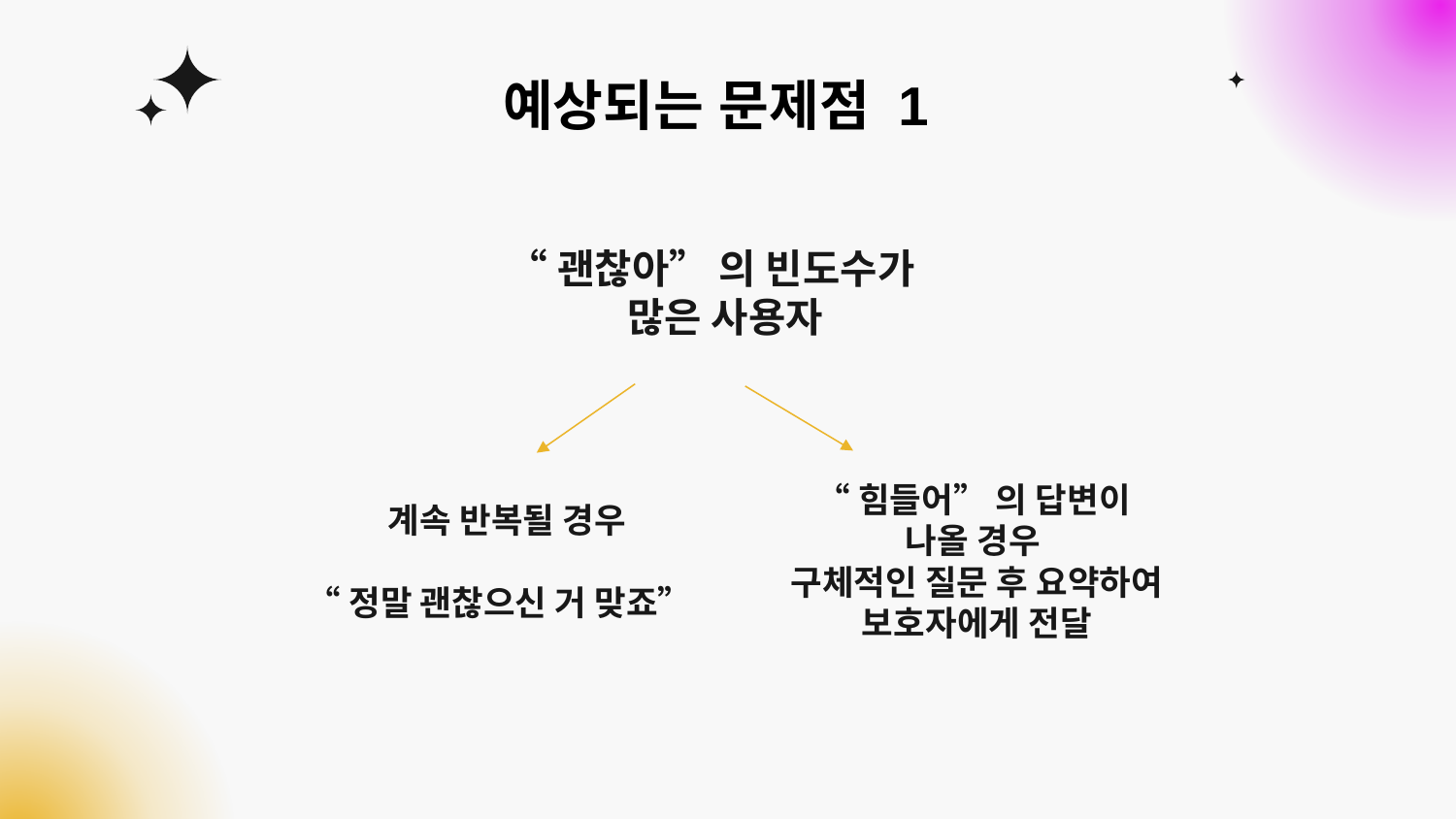

# 예상되는 문제점 1

“괜찮아” 의 빈도수가
 많은 사용자

 계속 반복될 경우

“정말 괜찮으신 거 맞죠”
“힘들어” 의 답변이
나올 경우
구체적인 질문 후 요약하여 보호자에게 전달